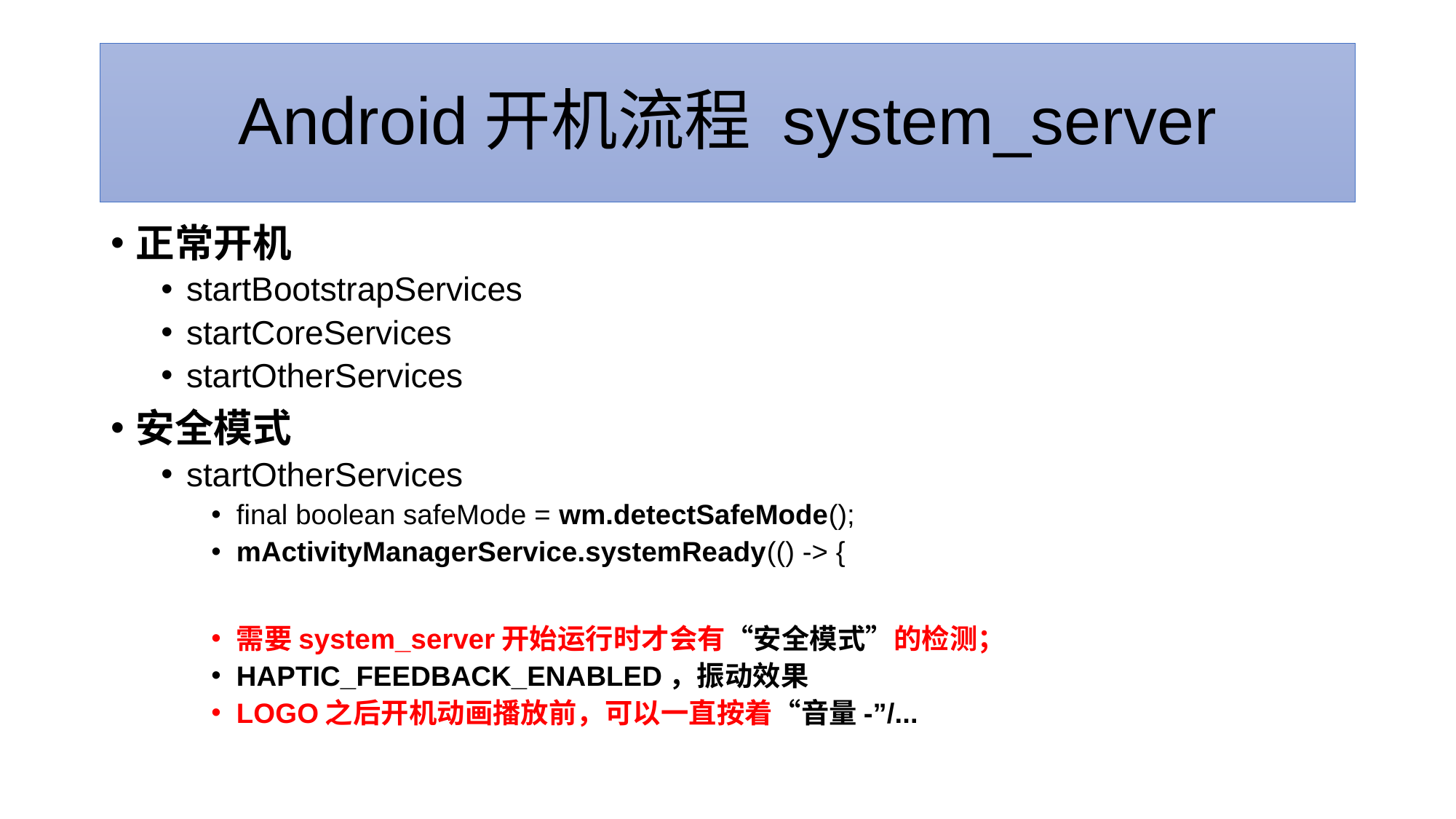

# Android开机流程 system_server
正常开机
startBootstrapServices
startCoreServices
startOtherServices
安全模式
startOtherServices
final boolean safeMode = wm.detectSafeMode();
mActivityManagerService.systemReady(() -> {

需要system_server开始运行时才会有“安全模式”的检测；
HAPTIC_FEEDBACK_ENABLED，振动效果
LOGO之后开机动画播放前，可以一直按着“音量-”/...